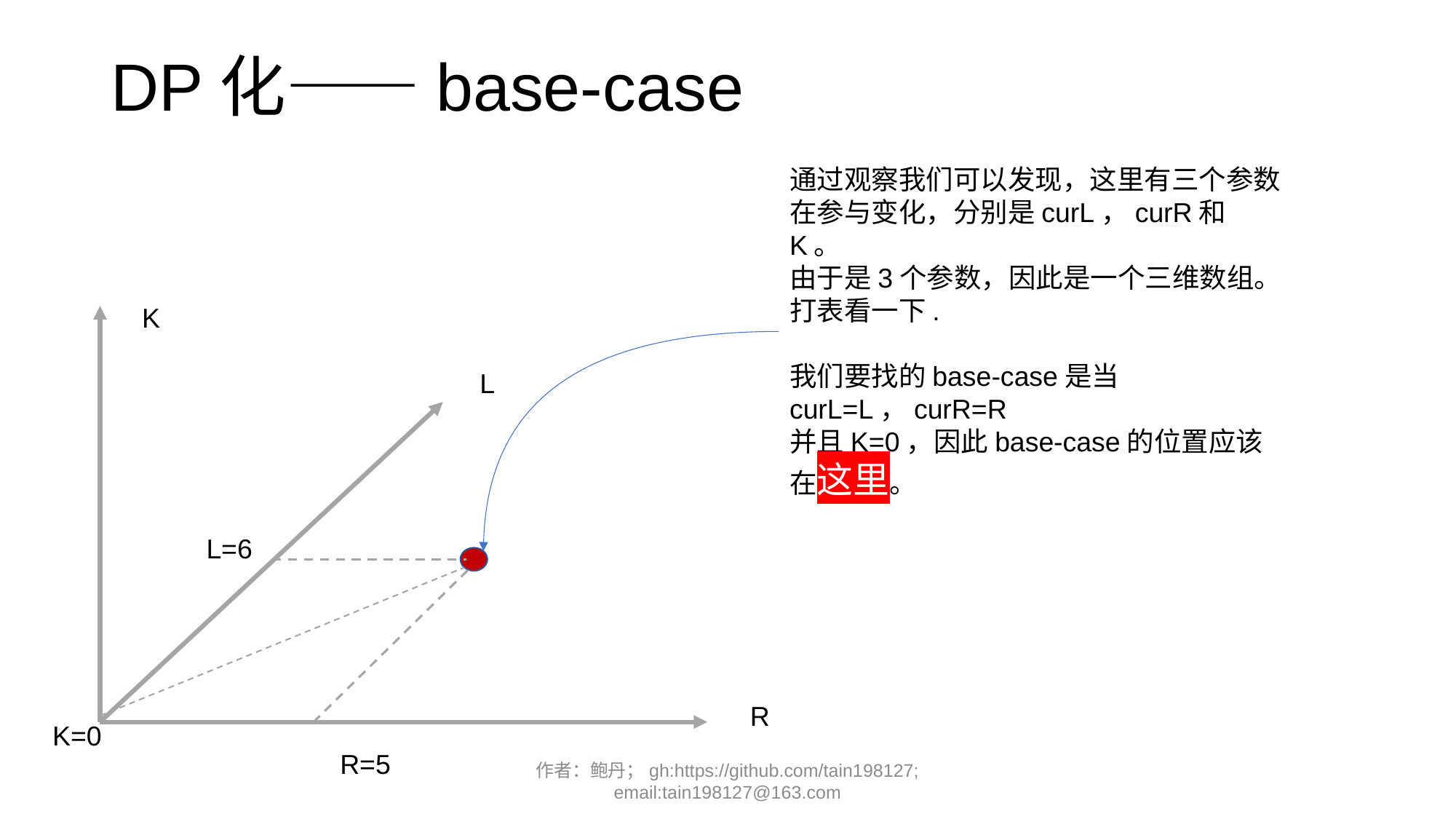

# DP化——base-case
通过观察我们可以发现，这里有三个参数在参与变化，分别是curL，curR和K。
由于是3个参数，因此是一个三维数组。打表看一下.

我们要找的base-case是当curL=L，curR=R
并且K=0，因此base-case的位置应该在这里。
K
L
L=6

R
K=0
R=5
作者：鲍丹；gh:https://github.com/tain198127; email:tain198127@163.com